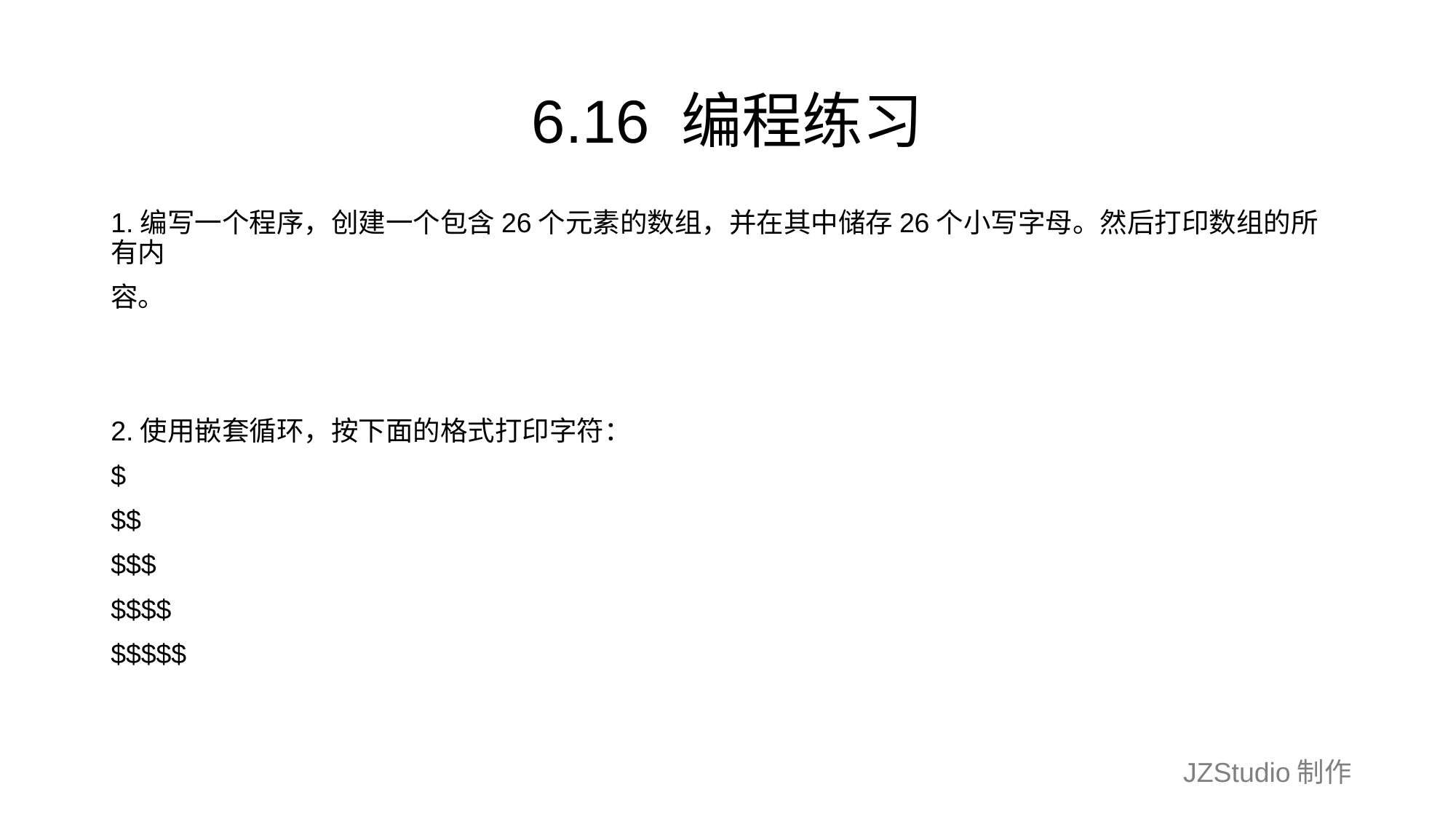

# 6.16 编程练习
1.编写一个程序，创建一个包含26个元素的数组，并在其中储存26个小写字母。然后打印数组的所有内
容。

2.使用嵌套循环，按下面的格式打印字符：
$
$$
$$$
$$$$
$$$$$